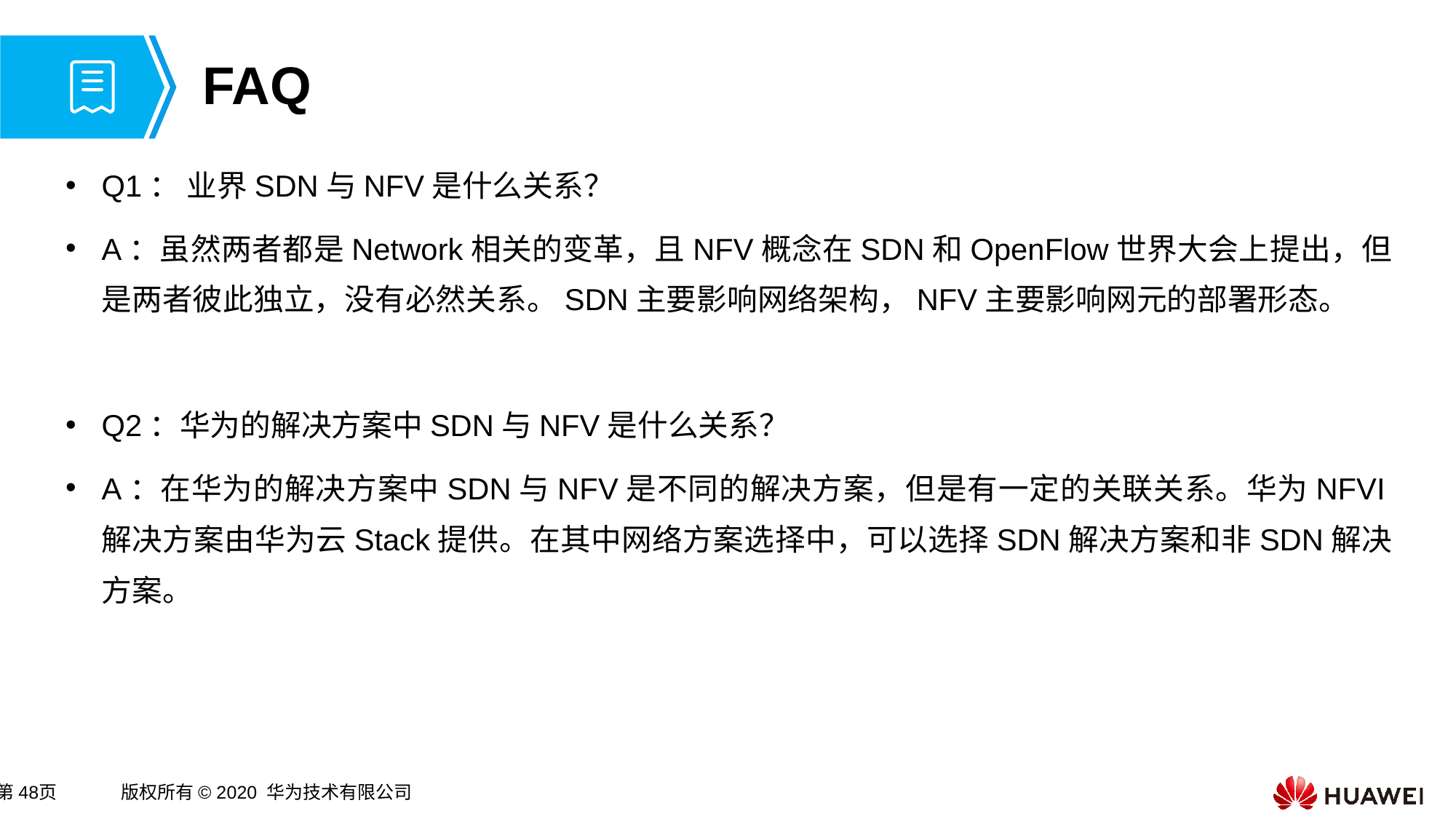

# FAQ
Q1： 业界SDN与NFV是什么关系？
A：虽然两者都是Network相关的变革，且NFV概念在SDN和OpenFlow世界大会上提出，但是两者彼此独立，没有必然关系。SDN主要影响网络架构，NFV主要影响网元的部署形态。

Q2：华为的解决方案中SDN与NFV是什么关系？
A：在华为的解决方案中SDN与NFV是不同的解决方案，但是有一定的关联关系。华为NFVI解决方案由华为云Stack提供。在其中网络方案选择中，可以选择SDN解决方案和非SDN解决方案。